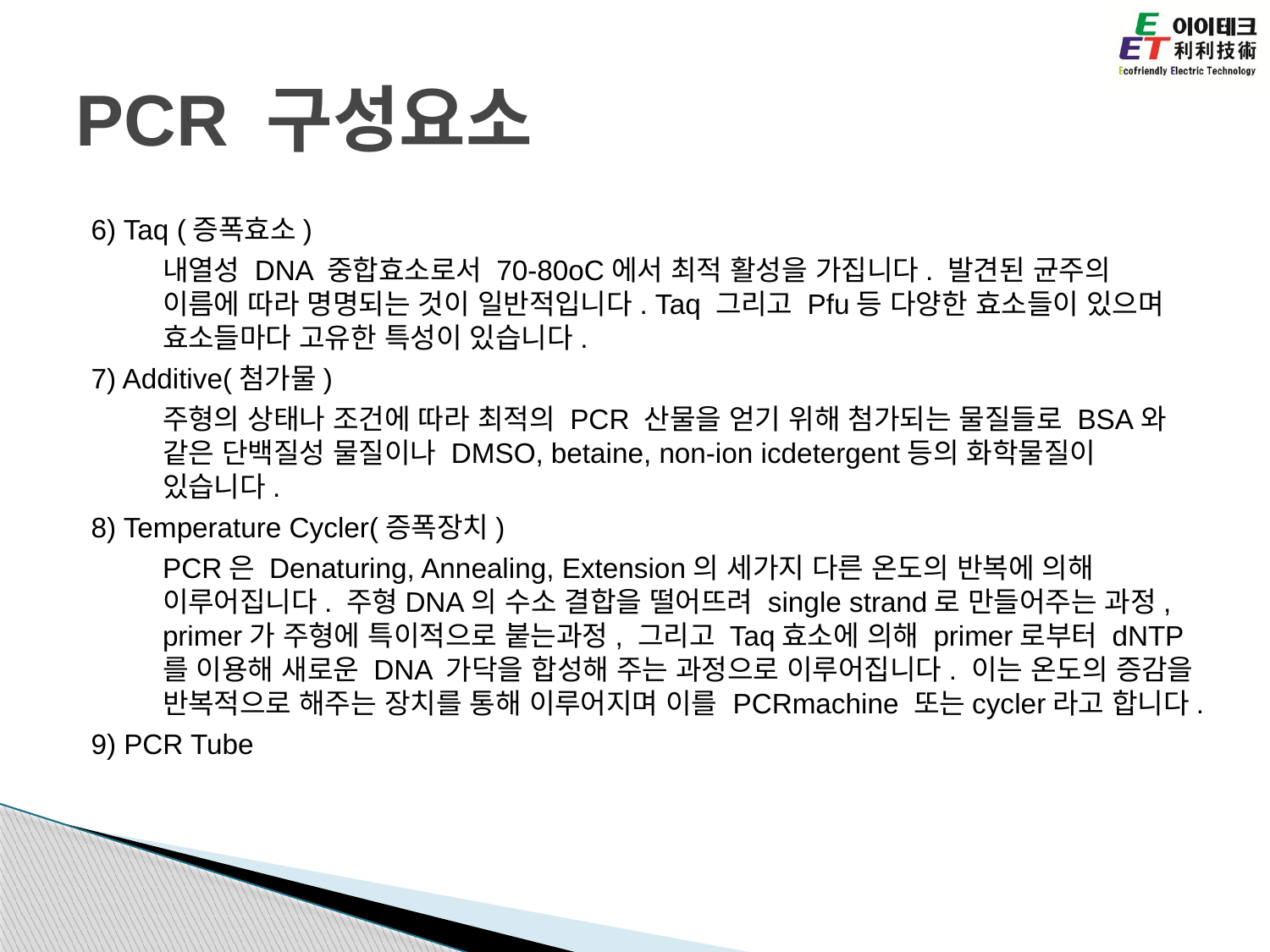

# PCR 구성요소
6) Taq (증폭효소)
	내열성 DNA 중합효소로서 70-80oC에서 최적 활성을 가집니다. 발견된 균주의 이름에 따라 명명되는 것이 일반적입니다. Taq 그리고 Pfu등 다양한 효소들이 있으며 효소들마다 고유한 특성이 있습니다.
7) Additive(첨가물)
	주형의 상태나 조건에 따라 최적의 PCR 산물을 얻기 위해 첨가되는 물질들로 BSA와 같은 단백질성 물질이나 DMSO, betaine, non-ion icdetergent등의 화학물질이 있습니다.
8) Temperature Cycler(증폭장치)
	PCR은 Denaturing, Annealing, Extension의 세가지 다른 온도의 반복에 의해 이루어집니다. 주형DNA의 수소 결합을 떨어뜨려 single strand로 만들어주는 과정, primer가 주형에 특이적으로 붙는과정, 그리고 Taq효소에 의해 primer로부터 dNTP를 이용해 새로운 DNA 가닥을 합성해 주는 과정으로 이루어집니다. 이는 온도의 증감을 반복적으로 해주는 장치를 통해 이루어지며 이를 PCRmachine 또는cycler라고 합니다.
9) PCR Tube